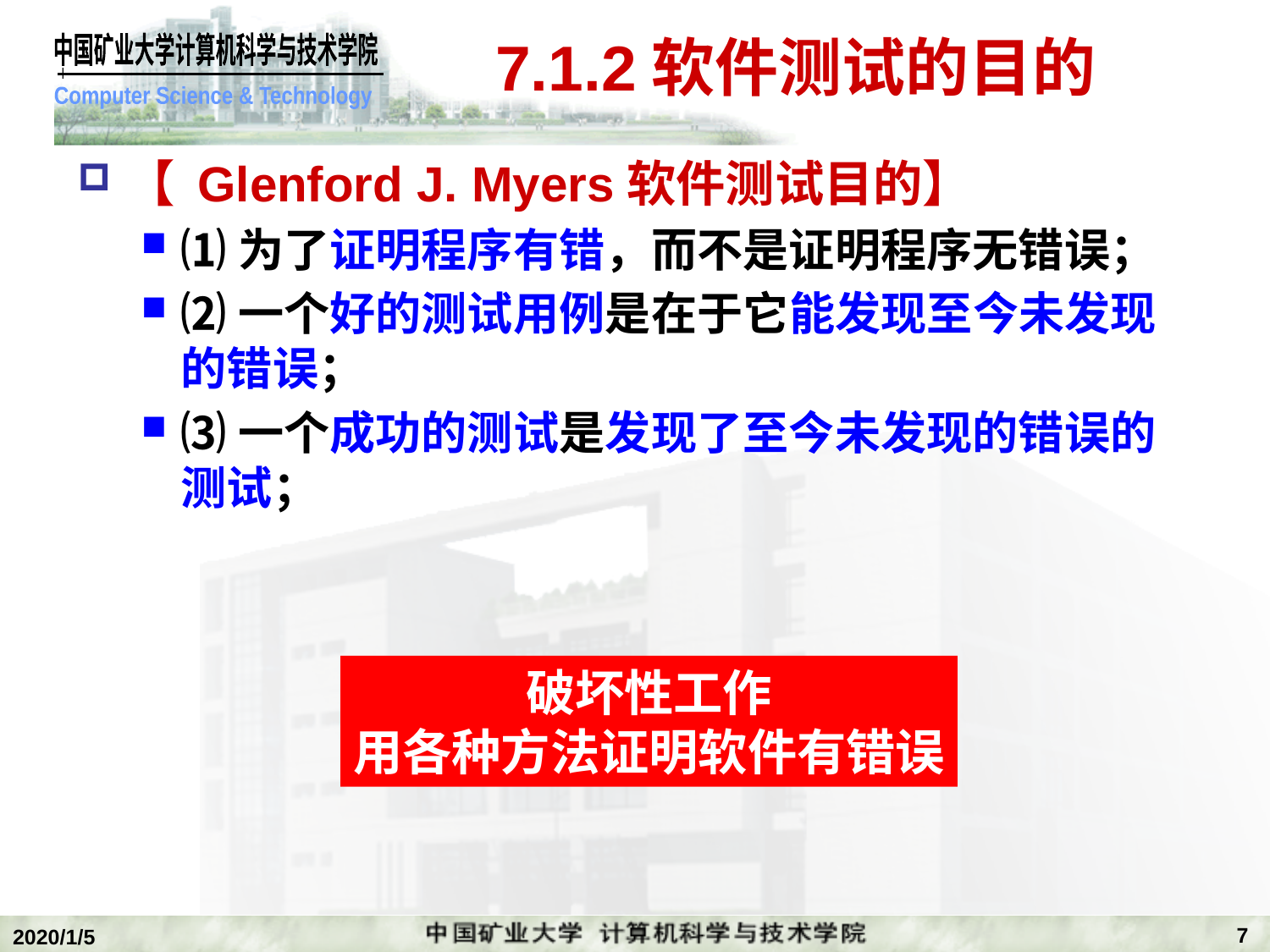

# 7.1.2软件测试的目的
【 Glenford J. Myers软件测试目的】
⑴为了证明程序有错，而不是证明程序无错误；
⑵一个好的测试用例是在于它能发现至今未发现的错误；
⑶一个成功的测试是发现了至今未发现的错误的测试；
破坏性工作
用各种方法证明软件有错误
7
2020/1/5